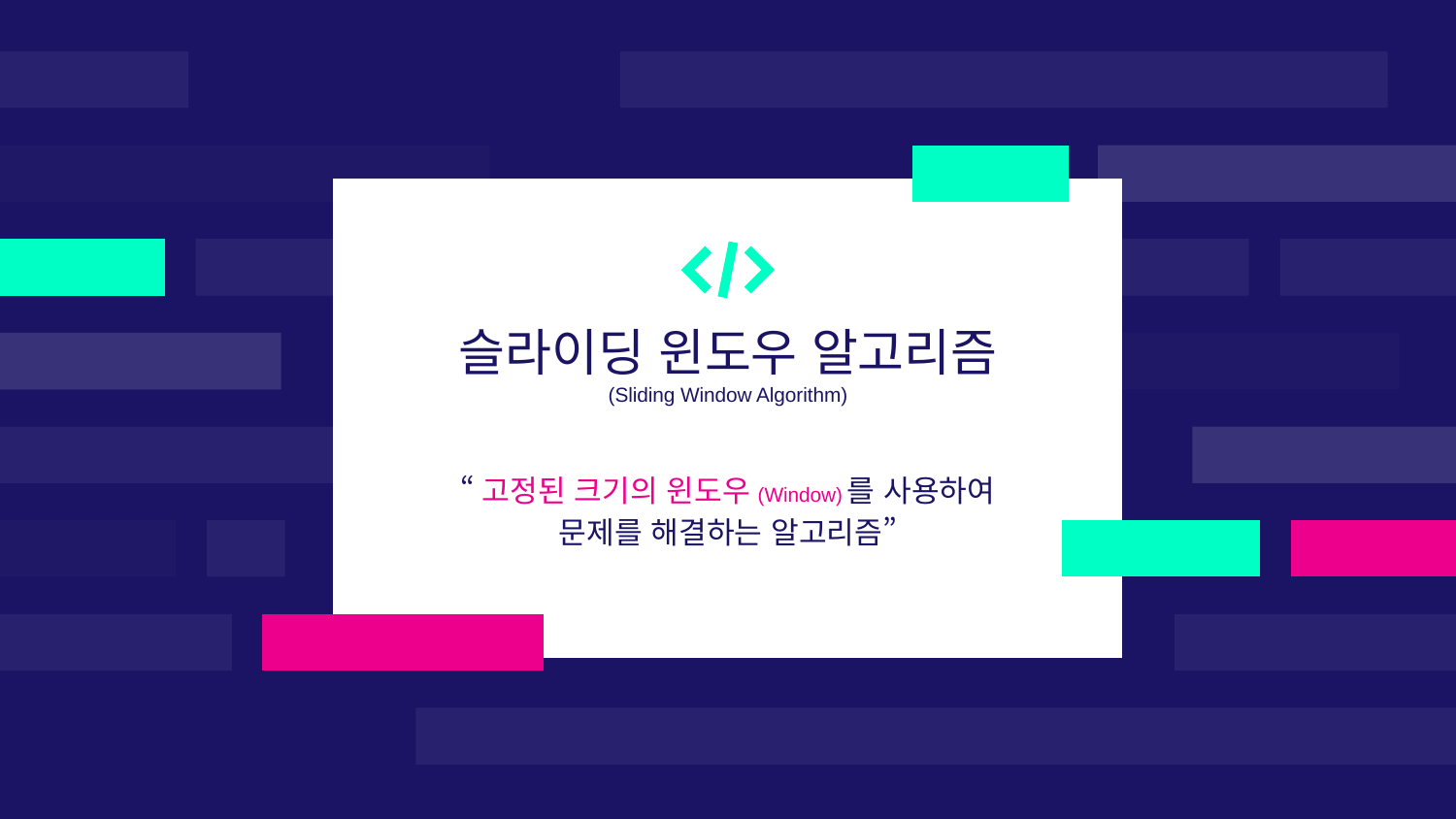

슬라이딩 윈도우 알고리즘
(Sliding Window Algorithm)
“고정된 크기의 윈도우(Window)를 사용하여 문제를 해결하는 알고리즘”